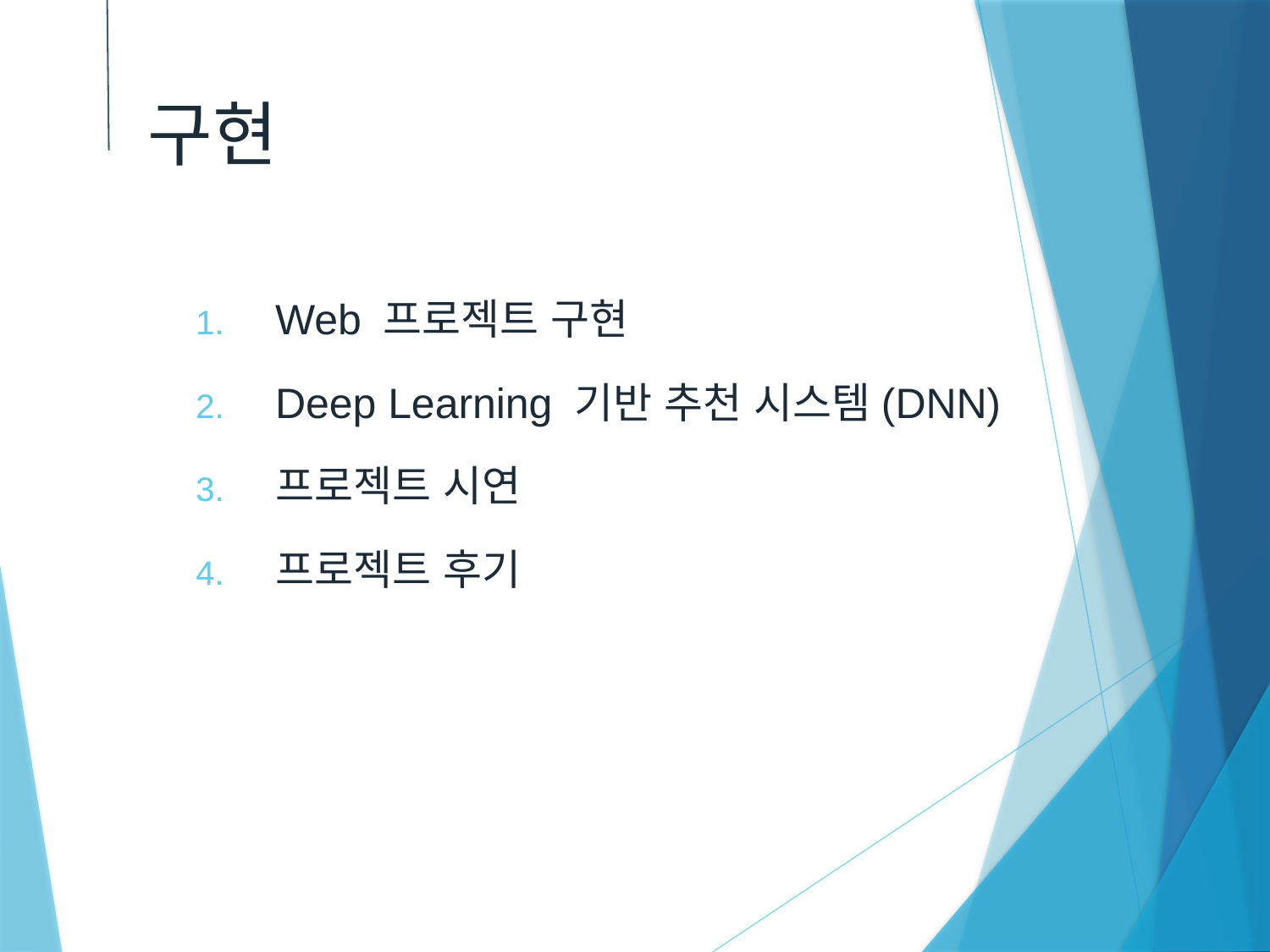

구현

Web 프로젝트 구현
Deep Learning 기반 추천 시스템(DNN)
프로젝트 시연
프로젝트 후기